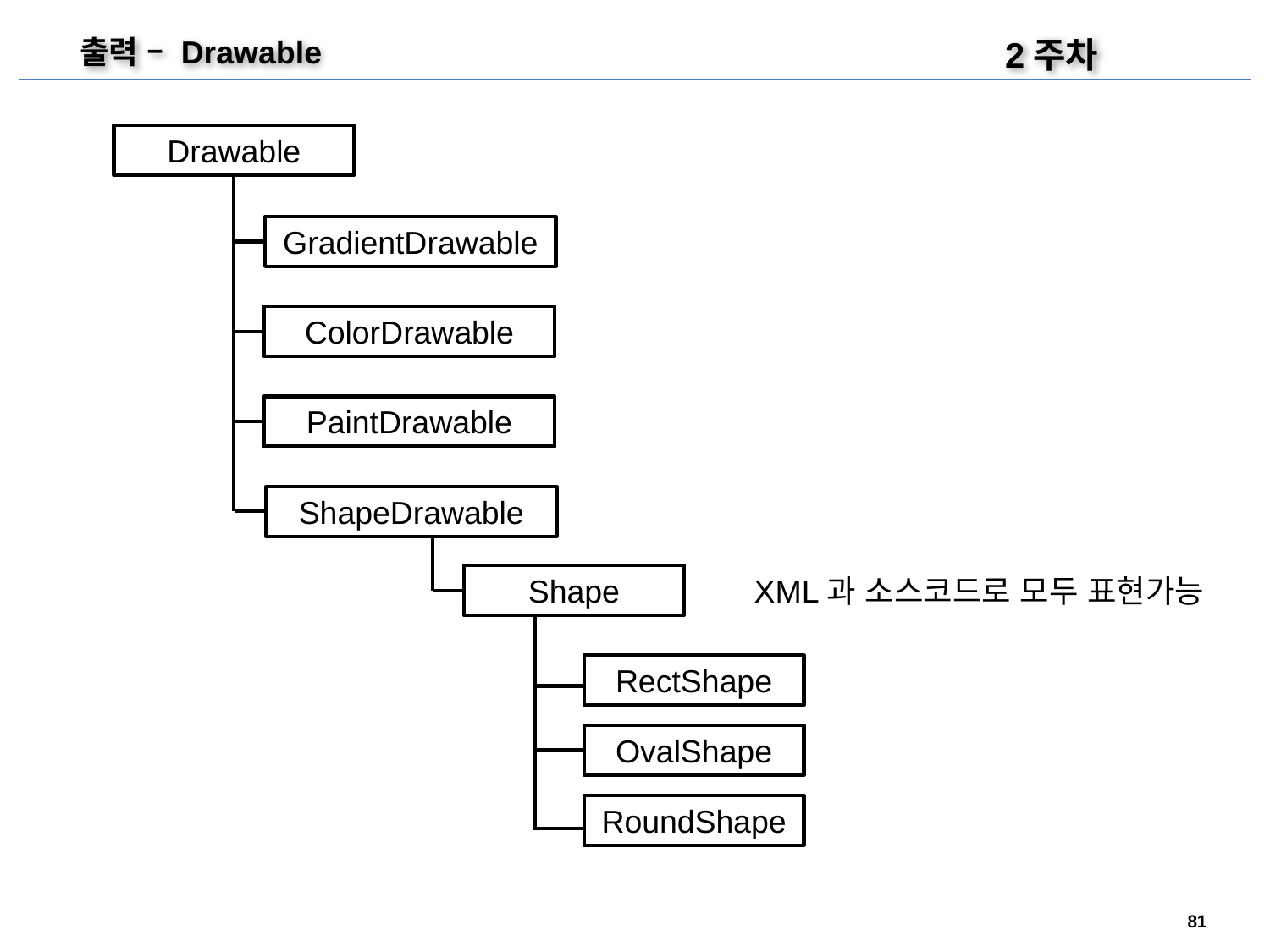

2주차
출력 – Drawable
Drawable
GradientDrawable
ColorDrawable
PaintDrawable
ShapeDrawable
Shape
XML과 소스코드로 모두 표현가능
RectShape
OvalShape
RoundShape